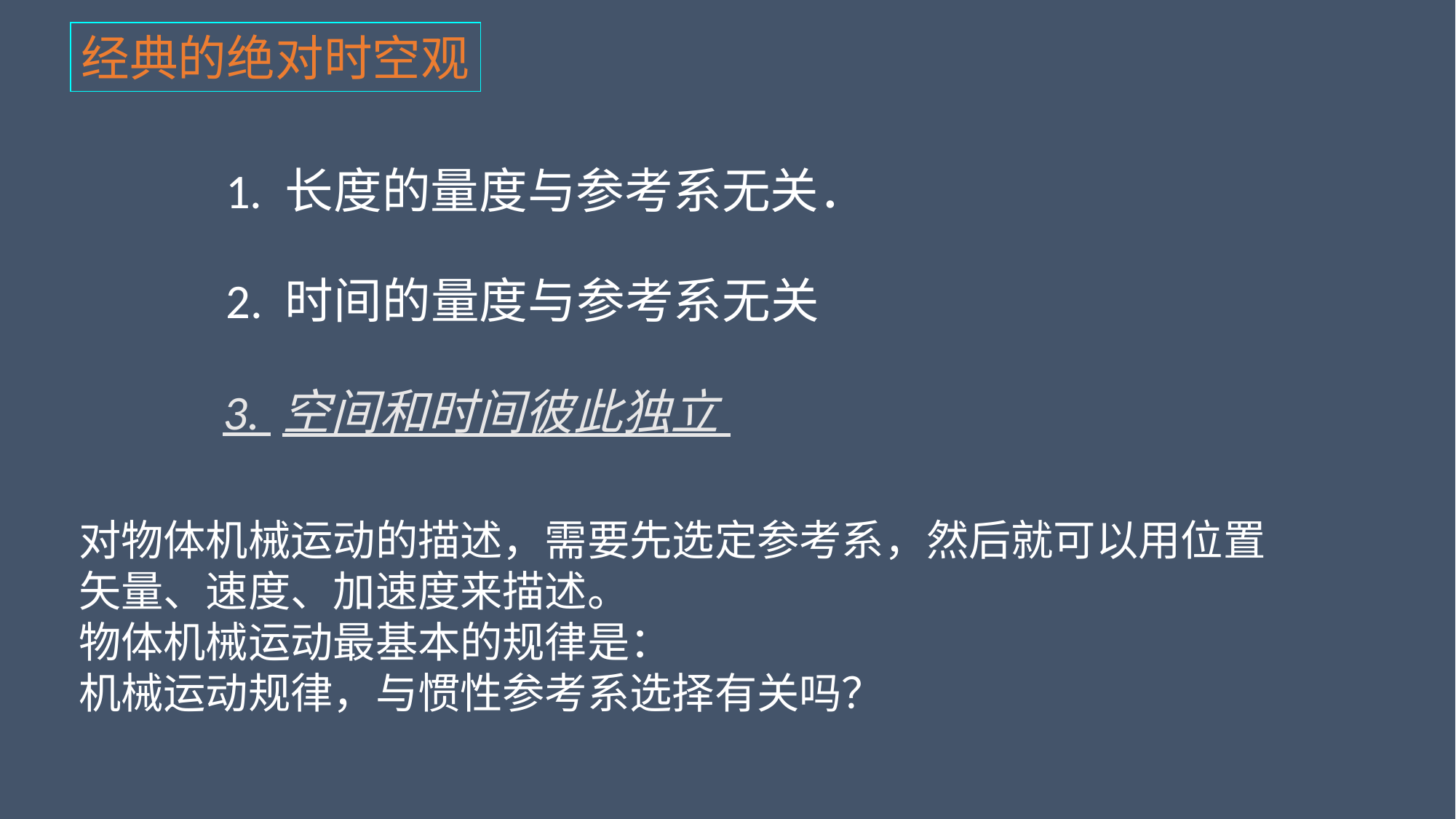

经典的绝对时空观
1. 长度的量度与参考系无关．
2. 时间的量度与参考系无关
3. 空间和时间彼此独立
对物体机械运动的描述，需要先选定参考系，然后就可以用位置矢量、速度、加速度来描述。
物体机械运动最基本的规律是：
机械运动规律，与惯性参考系选择有关吗？